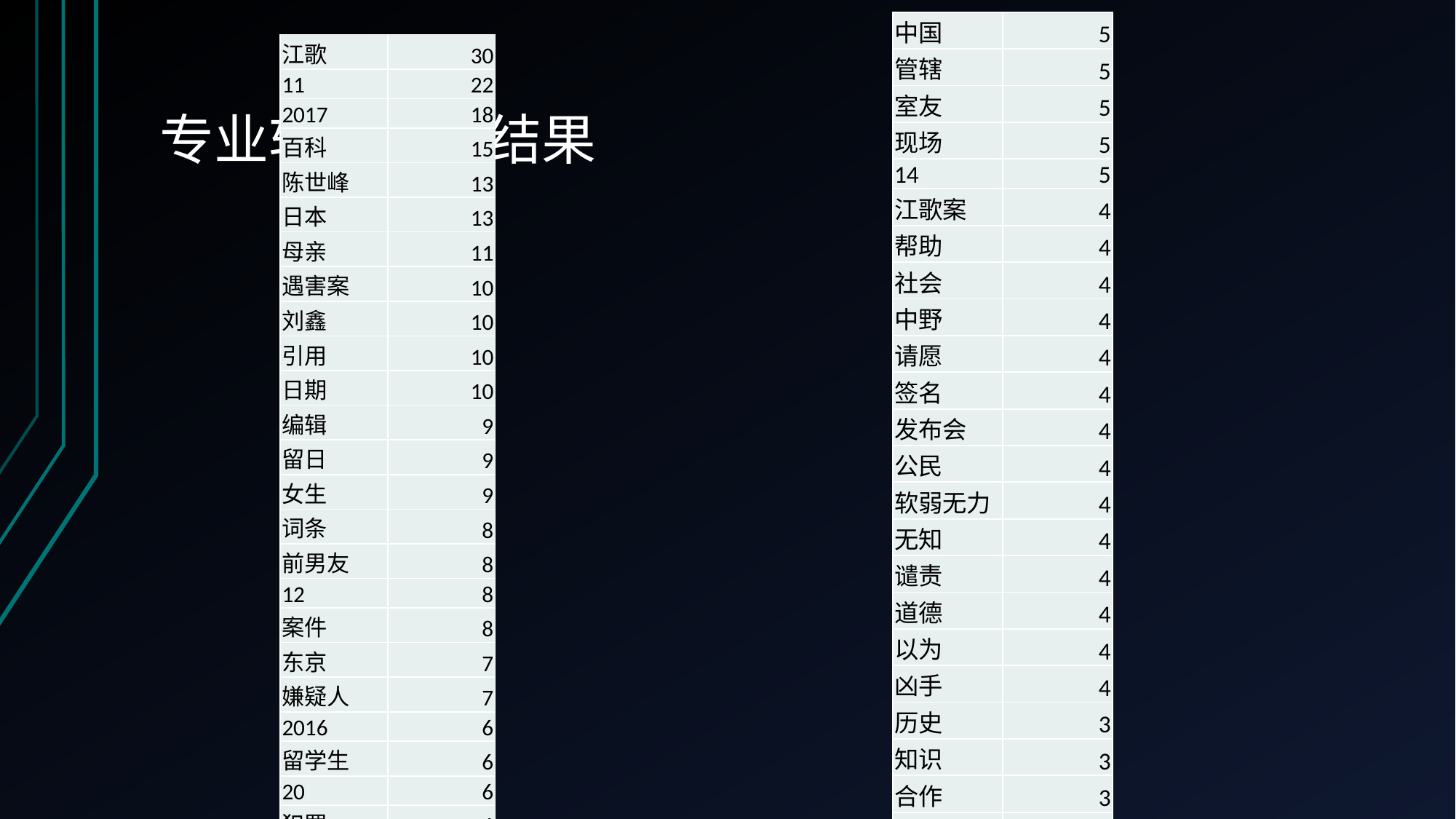

| 中国 | 5 |
| --- | --- |
| 管辖 | 5 |
| 室友 | 5 |
| 现场 | 5 |
| 14 | 5 |
| 江歌案 | 4 |
| 帮助 | 4 |
| 社会 | 4 |
| 中野 | 4 |
| 请愿 | 4 |
| 签名 | 4 |
| 发布会 | 4 |
| 公民 | 4 |
| 软弱无力 | 4 |
| 无知 | 4 |
| 谴责 | 4 |
| 道德 | 4 |
| 以为 | 4 |
| 凶手 | 4 |
| 历史 | 3 |
| 知识 | 3 |
| 合作 | 3 |
| 法律 | 3 |
| 池袋 | 3 |
| 解读 | 3 |
# 专业软件制作结果
| 江歌 | 30 |
| --- | --- |
| 11 | 22 |
| 2017 | 18 |
| 百科 | 15 |
| 陈世峰 | 13 |
| 日本 | 13 |
| 母亲 | 11 |
| 遇害案 | 10 |
| 刘鑫 | 10 |
| 引用 | 10 |
| 日期 | 10 |
| 编辑 | 9 |
| 留日 | 9 |
| 女生 | 9 |
| 词条 | 8 |
| 前男友 | 8 |
| 12 | 8 |
| 案件 | 8 |
| 东京 | 7 |
| 嫌疑人 | 7 |
| 2016 | 6 |
| 留学生 | 6 |
| 20 | 6 |
| 犯罪 | 6 |
| 24 | 5 |